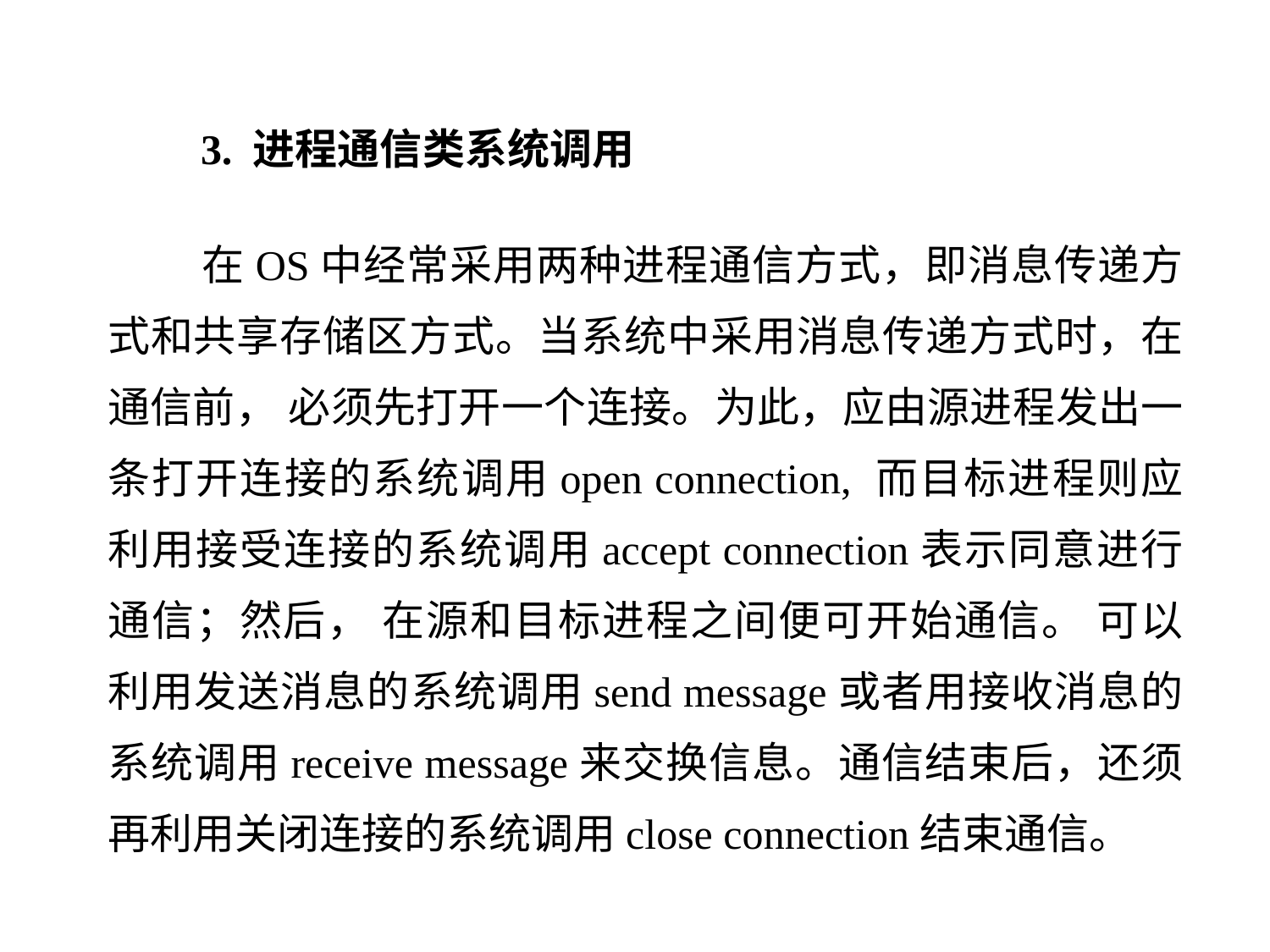

3. 进程通信类系统调用
        在OS中经常采用两种进程通信方式，即消息传递方式和共享存储区方式。当系统中采用消息传递方式时，在通信前， 必须先打开一个连接。为此，应由源进程发出一条打开连接的系统调用open connection, 而目标进程则应利用接受连接的系统调用accept connection表示同意进行通信；然后， 在源和目标进程之间便可开始通信。 可以利用发送消息的系统调用send message或者用接收消息的系统调用receive message来交换信息。通信结束后，还须再利用关闭连接的系统调用close connection结束通信。